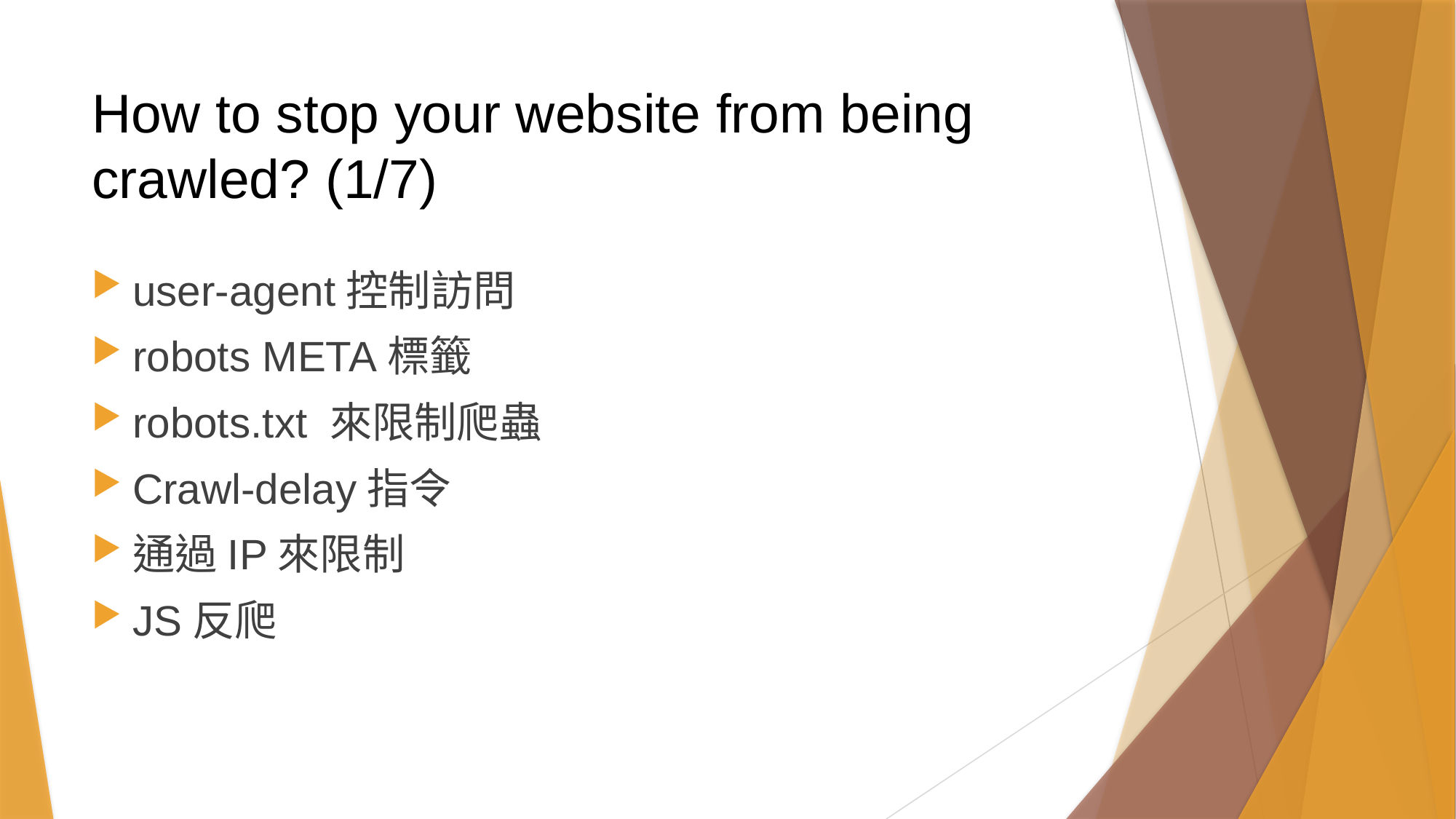

# How to stop your website from being crawled? (1/7)
user-agent控制訪問
robots META標籤
robots.txt 來限制爬蟲
Crawl-delay指令
通過IP來限制
JS反爬